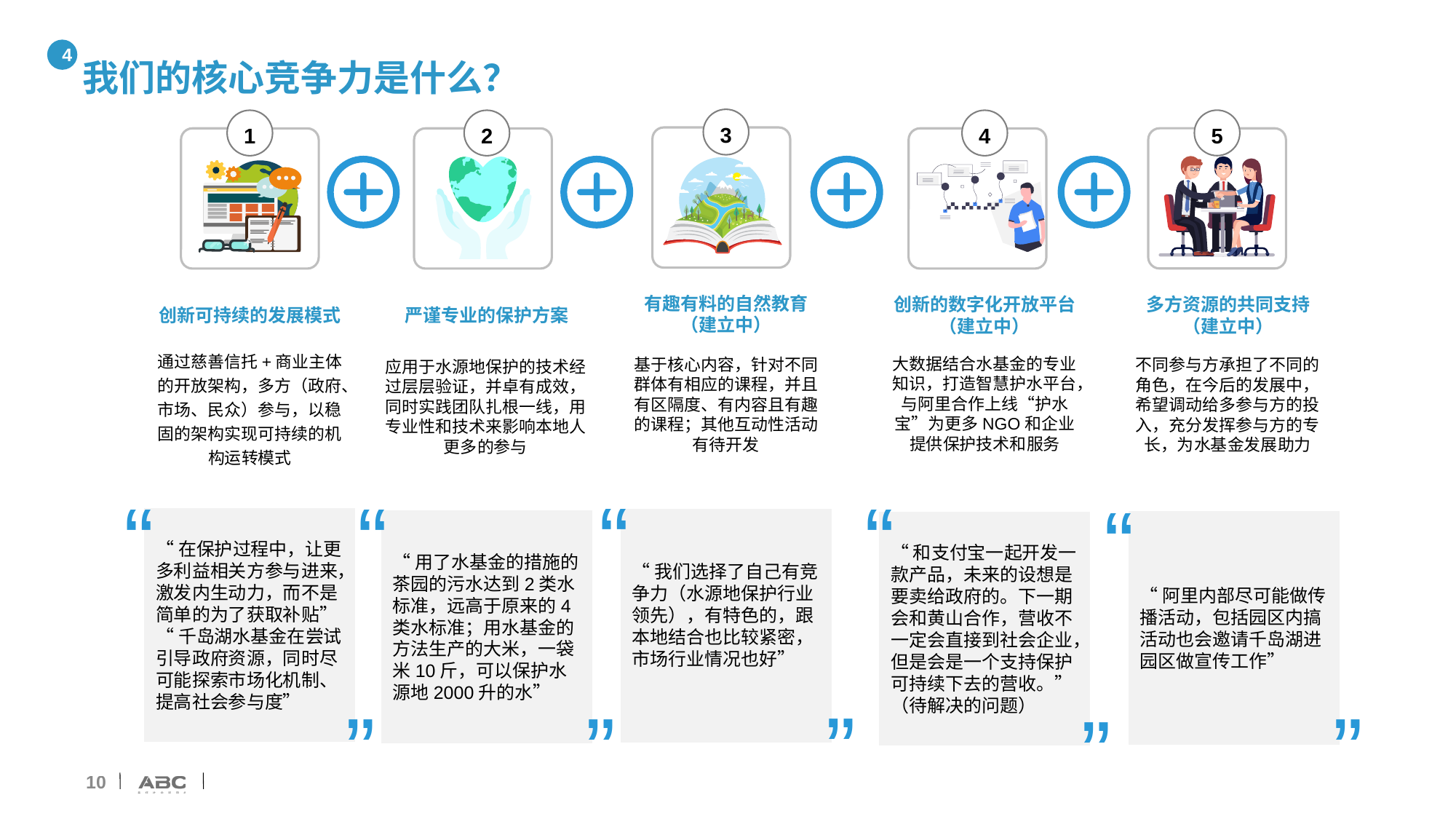

4
# 我们的核心竞争力是什么？
3

有趣有料的自然教育
（建立中）
基于核心内容，针对不同群体有相应的课程，并且有区隔度、有内容且有趣的课程；其他互动性活动有待开发
“
“我们选择了自己有竞争力（水源地保护行业领先），有特色的，跟本地结合也比较紧密，市场行业情况也好”

“
5

多方资源的共同支持
（建立中）
不同参与方承担了不同的角色，在今后的发展中，希望调动给多参与方的投入，充分发挥参与方的专长，为水基金发展助力
“阿里内部尽可能做传播活动，包括园区内搞活动也会邀请千岛湖进园区做宣传工作”
“
1

创新可持续的发展模式
通过慈善信托+商业主体的开放架构，多方（政府、市场、民众）参与，以稳固的架构实现可持续的机构运转模式
“
“在保护过程中，让更多利益相关方参与进来，激发内生动力，而不是简单的为了获取补贴”
“千岛湖水基金在尝试引导政府资源，同时尽可能探索市场化机制、提高社会参与度”
“
4

创新的数字化开放平台
（建立中）
大数据结合水基金的专业知识，打造智慧护水平台，与阿里合作上线“护水宝”为更多NGO和企业提供保护技术和服务
“
“和支付宝一起开发一款产品，未来的设想是要卖给政府的。下一期会和黄山合作，营收不一定会直接到社会企业，但是会是一个支持保护可持续下去的营收。”（待解决的问题）
“
2

严谨专业的保护方案
应用于水源地保护的技术经过层层验证，并卓有成效，
同时实践团队扎根一线，用专业性和技术来影响本地人更多的参与
“用了水基金的措施的茶园的污水达到2类水标准，远高于原来的4类水标准；用水基金的方法生产的大米，一袋米10斤，可以保护水源地2000升的水”
“

“
“

10